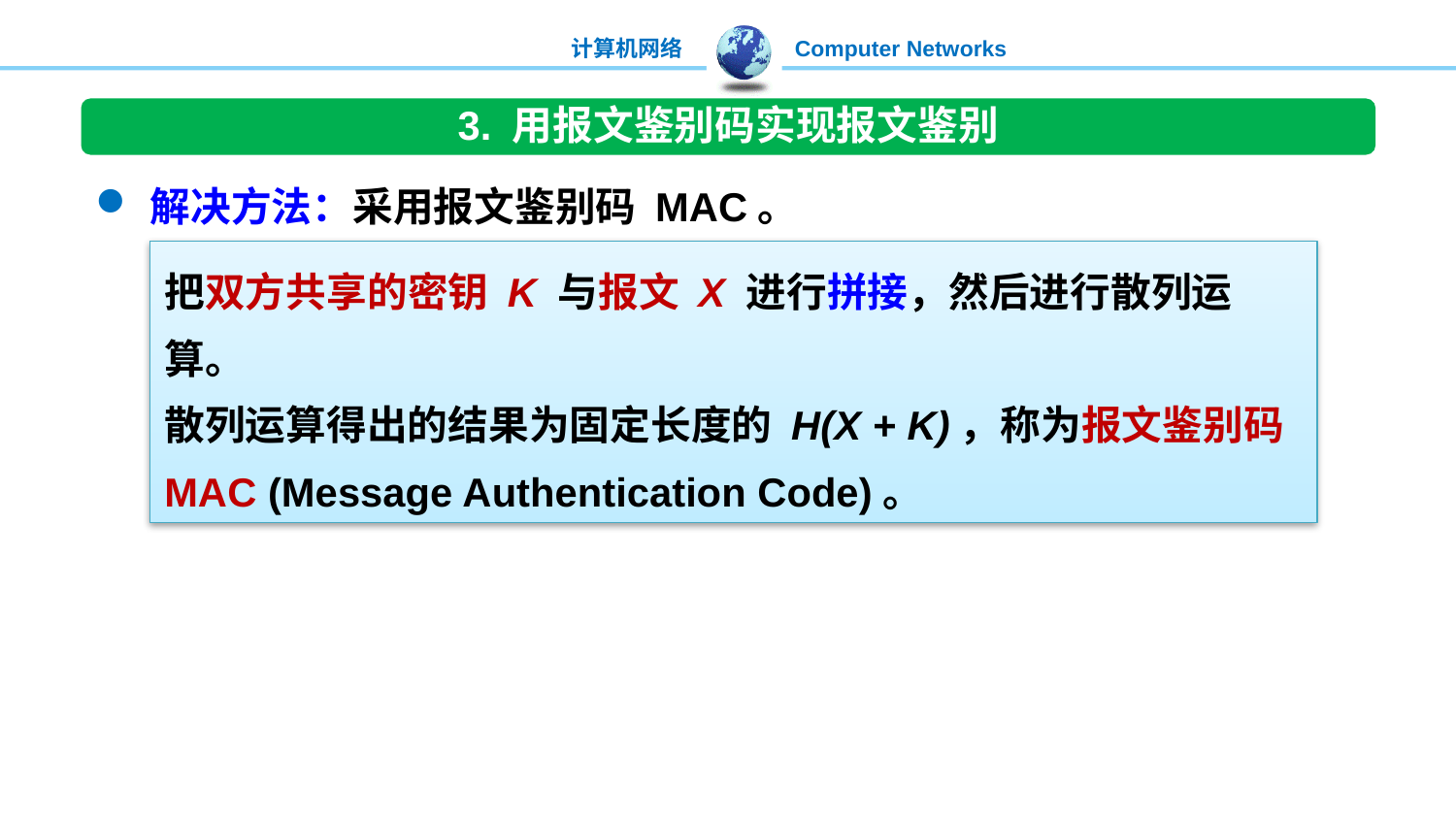

3. 用报文鉴别码实现报文鉴别

解决方法：采用报文鉴别码 MAC。
把双方共享的密钥 K 与报文 X 进行拼接，然后进行散列运算。
散列运算得出的结果为固定长度的 H(X + K)，称为报文鉴别码 MAC (Message Authentication Code)。